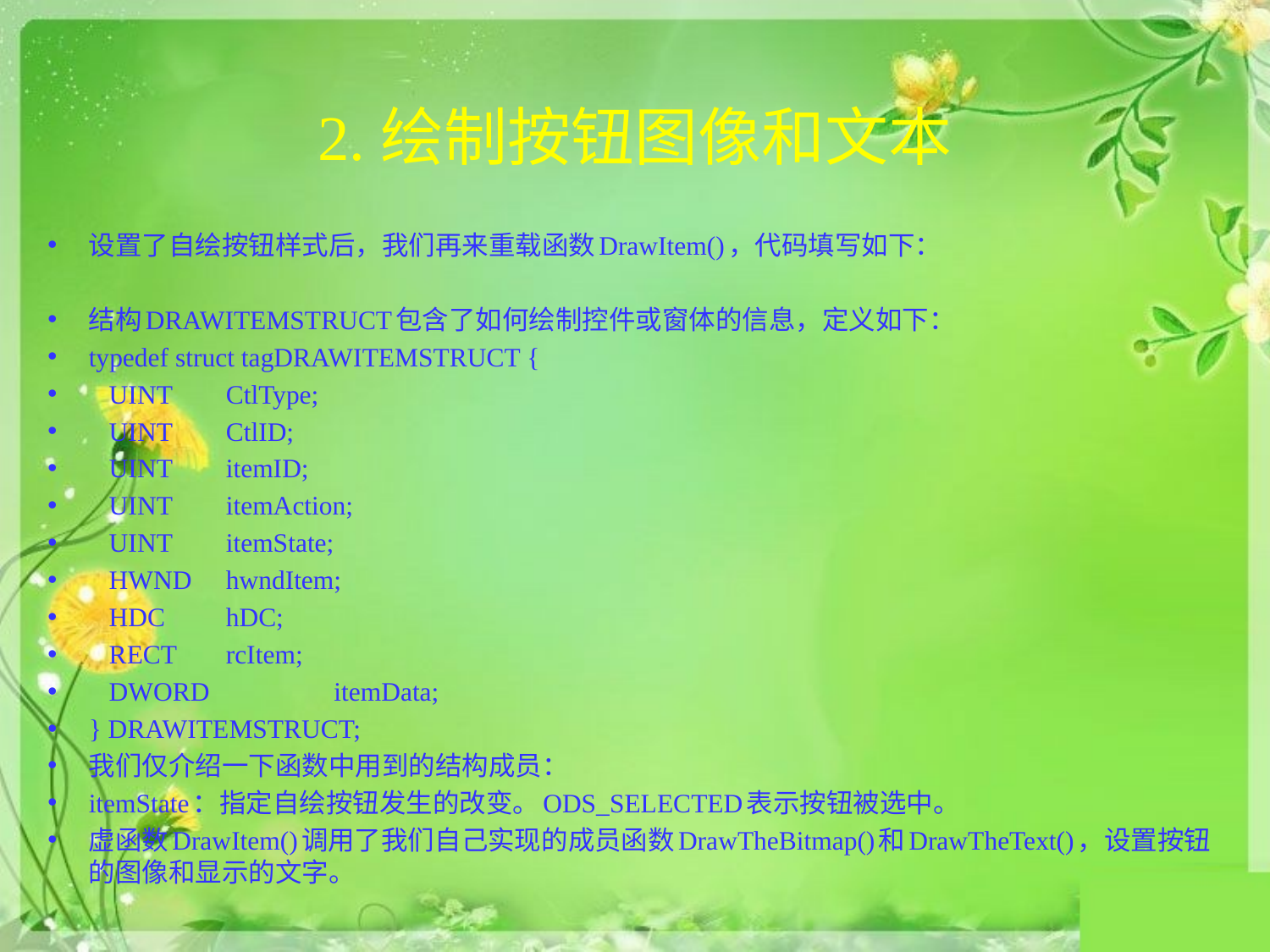

# 2.绘制按钮图像和文本
设置了自绘按钮样式后，我们再来重载函数DrawItem()，代码填写如下：

结构DRAWITEMSTRUCT包含了如何绘制控件或窗体的信息，定义如下：
typedef struct tagDRAWITEMSTRUCT {
   UINT 		CtlType;
   UINT 		CtlID;
   UINT 		itemID;
   UINT 		itemAction;
   UINT 		itemState;
   HWND 		hwndItem;
   HDC 		hDC;
   RECT 		rcItem;
   DWORD 	                itemData;
} DRAWITEMSTRUCT;
我们仅介绍一下函数中用到的结构成员：
itemState：指定自绘按钮发生的改变。ODS_SELECTED表示按钮被选中。
虚函数DrawItem()调用了我们自己实现的成员函数DrawTheBitmap()和DrawTheText()，设置按钮的图像和显示的文字。